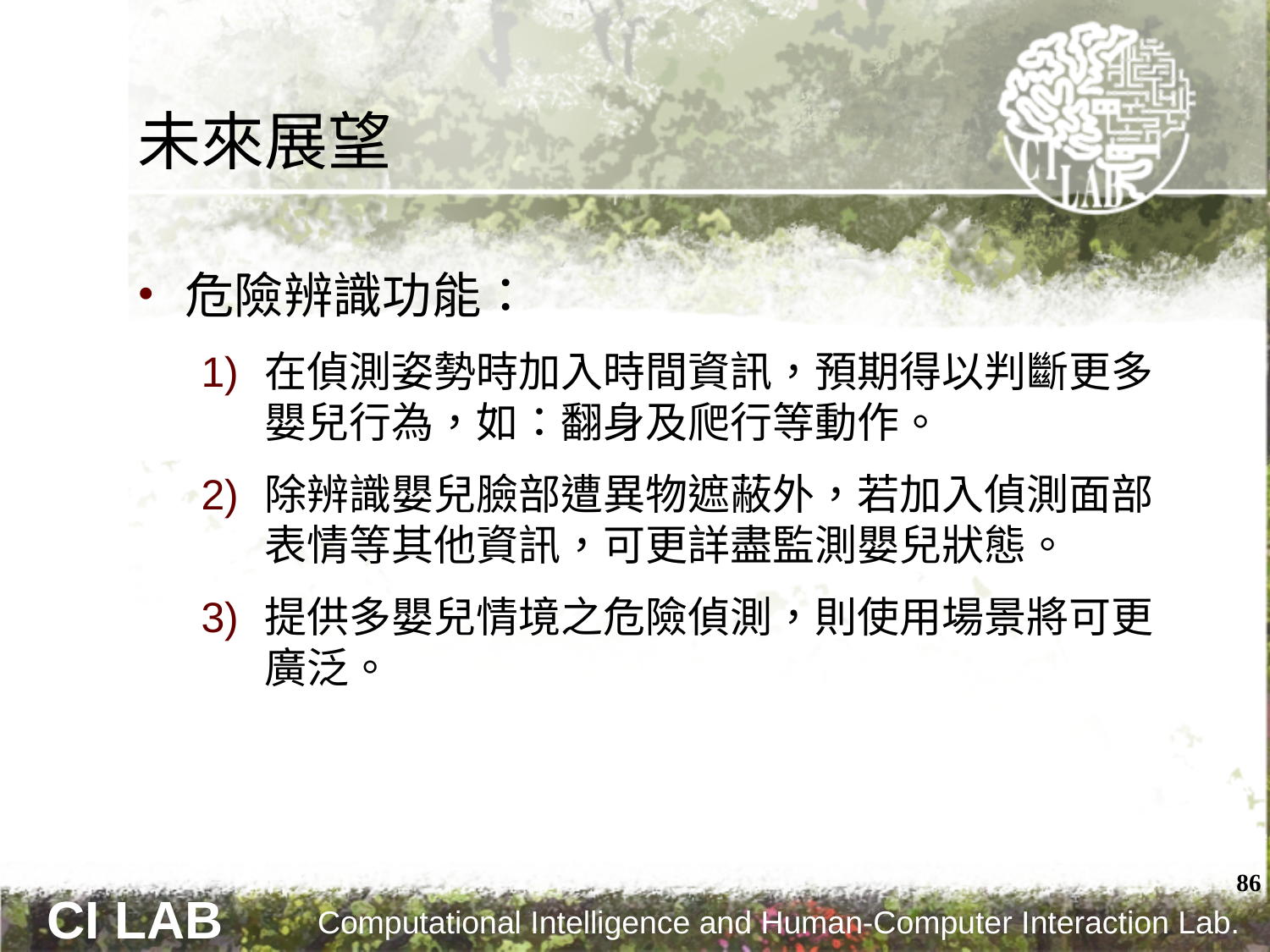

# 未來展望
危險辨識功能：
在偵測姿勢時加入時間資訊，預期得以判斷更多嬰兒行為，如：翻身及爬行等動作。
除辨識嬰兒臉部遭異物遮蔽外，若加入偵測面部表情等其他資訊，可更詳盡監測嬰兒狀態。
提供多嬰兒情境之危險偵測，則使用場景將可更廣泛。
86